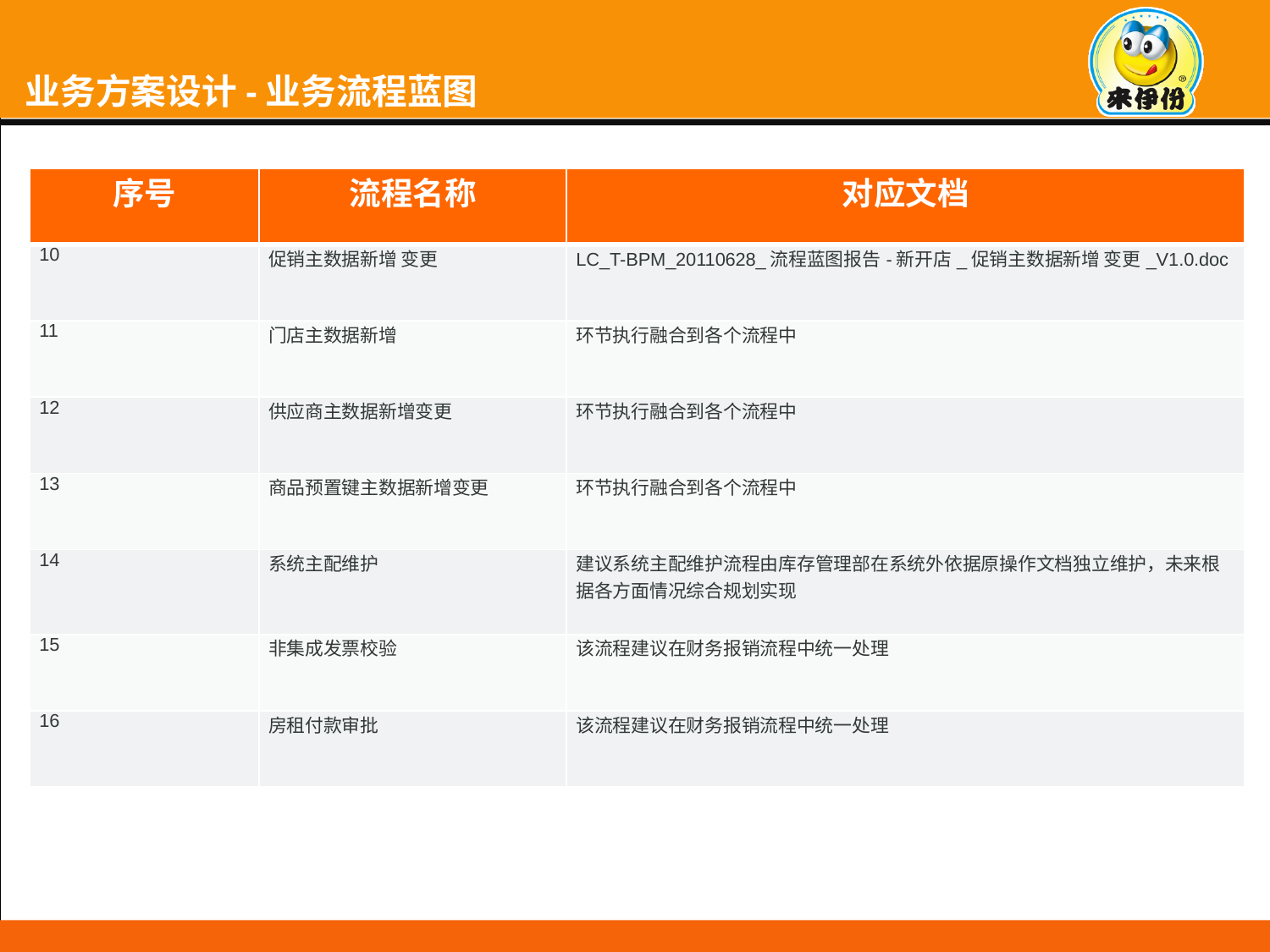

# 业务方案设计-业务流程蓝图
| 序号 | 流程名称 | 对应文档 |
| --- | --- | --- |
| 10 | 促销主数据新增 变更 | LC\_T-BPM\_20110628\_流程蓝图报告-新开店\_促销主数据新增 变更\_V1.0.doc |
| 11 | 门店主数据新增 | 环节执行融合到各个流程中 |
| 12 | 供应商主数据新增变更 | 环节执行融合到各个流程中 |
| 13 | 商品预置键主数据新增变更 | 环节执行融合到各个流程中 |
| 14 | 系统主配维护 | 建议系统主配维护流程由库存管理部在系统外依据原操作文档独立维护，未来根据各方面情况综合规划实现 |
| 15 | 非集成发票校验 | 该流程建议在财务报销流程中统一处理 |
| 16 | 房租付款审批 | 该流程建议在财务报销流程中统一处理 |